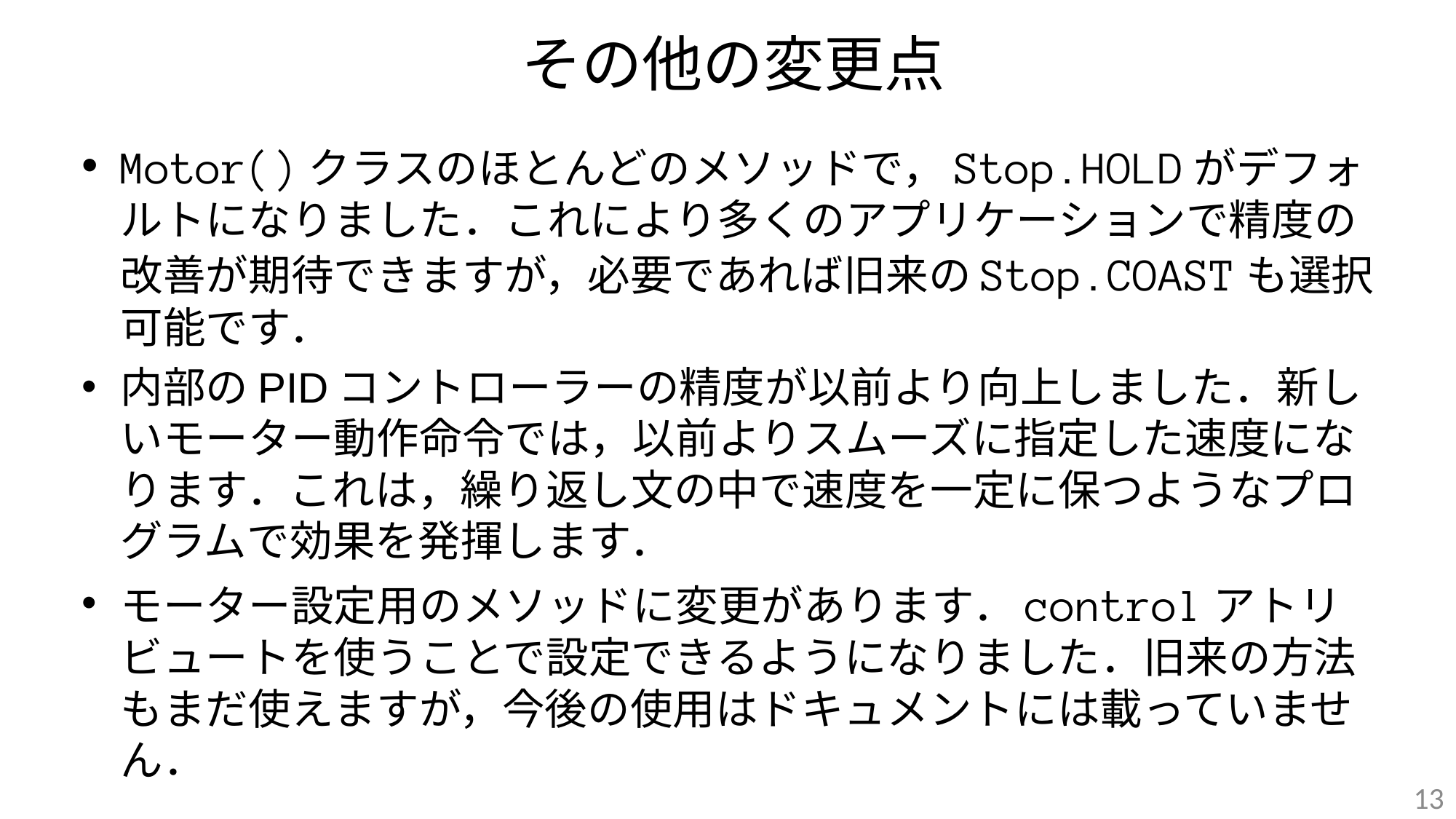

# その他の変更点
Motor()クラスのほとんどのメソッドで，Stop.HOLDがデフォルトになりました．これにより多くのアプリケーションで精度の改善が期待できますが，必要であれば旧来のStop.COASTも選択可能です．
内部のPIDコントローラーの精度が以前より向上しました．新しいモーター動作命令では，以前よりスムーズに指定した速度になります．これは，繰り返し文の中で速度を一定に保つようなプログラムで効果を発揮します．
モーター設定用のメソッドに変更があります．controlアトリビュートを使うことで設定できるようになりました．旧来の方法もまだ使えますが，今後の使用はドキュメントには載っていません．
13